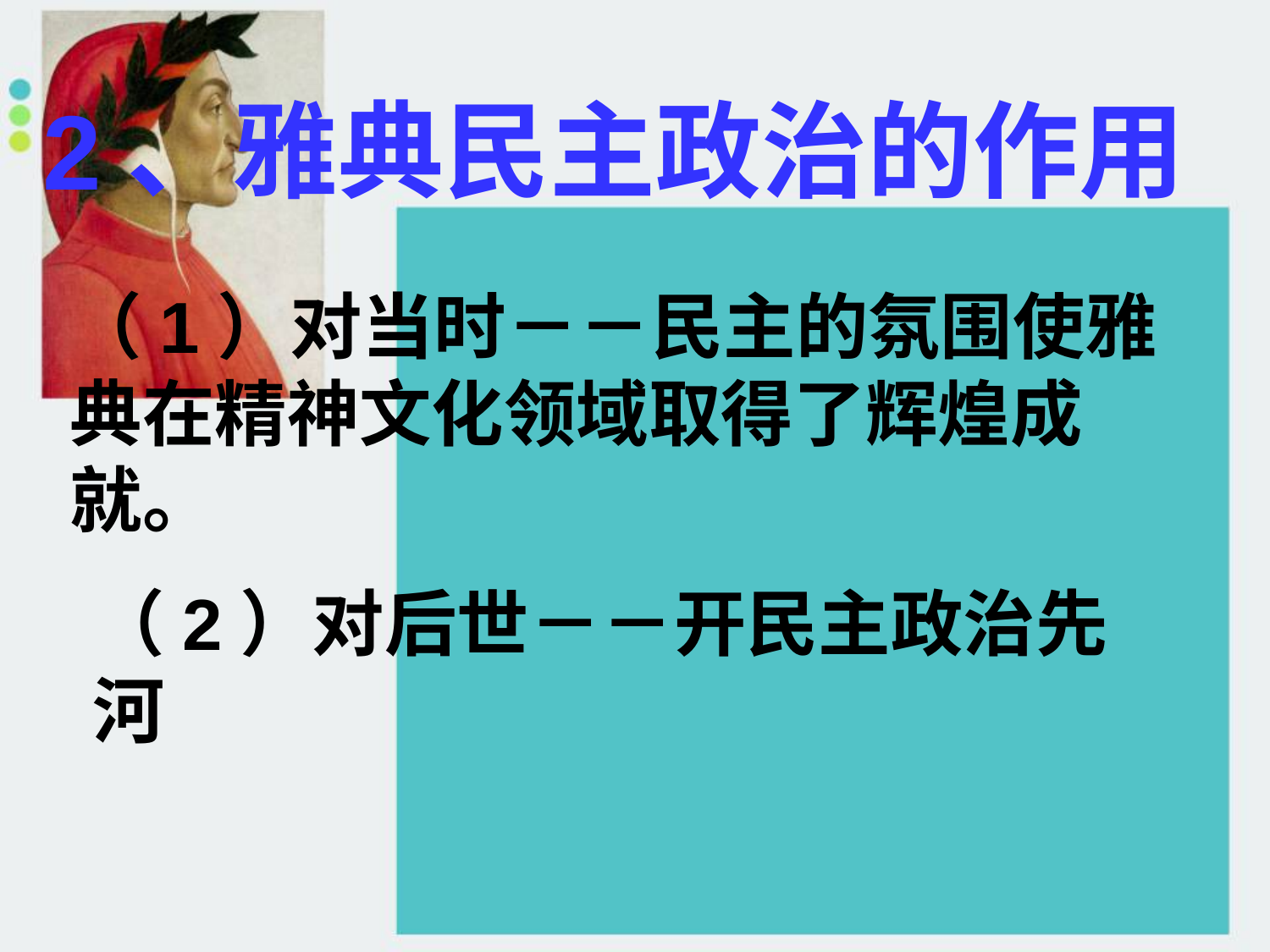

2、雅典民主政治的作用
（1）对当时－－民主的氛围使雅典在精神文化领域取得了辉煌成就。
（2）对后世－－开民主政治先河